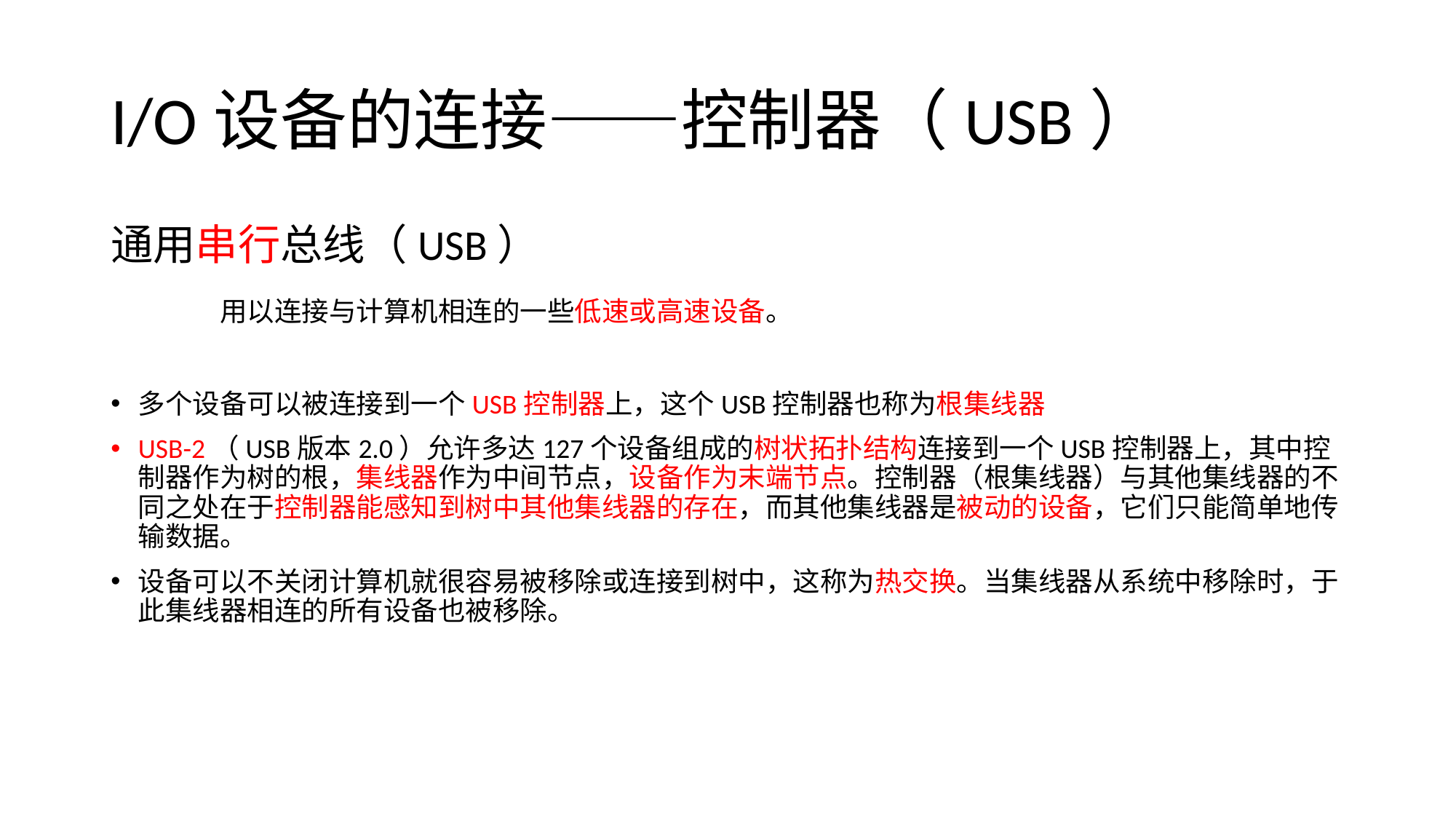

# I/O设备的连接——控制器（USB）
通用串行总线（USB）
	用以连接与计算机相连的一些低速或高速设备。

多个设备可以被连接到一个USB控制器上，这个USB控制器也称为根集线器
USB-2（USB版本2.0）允许多达127个设备组成的树状拓扑结构连接到一个USB控制器上，其中控制器作为树的根，集线器作为中间节点，设备作为末端节点。控制器（根集线器）与其他集线器的不同之处在于控制器能感知到树中其他集线器的存在，而其他集线器是被动的设备，它们只能简单地传输数据。
设备可以不关闭计算机就很容易被移除或连接到树中，这称为热交换。当集线器从系统中移除时，于此集线器相连的所有设备也被移除。